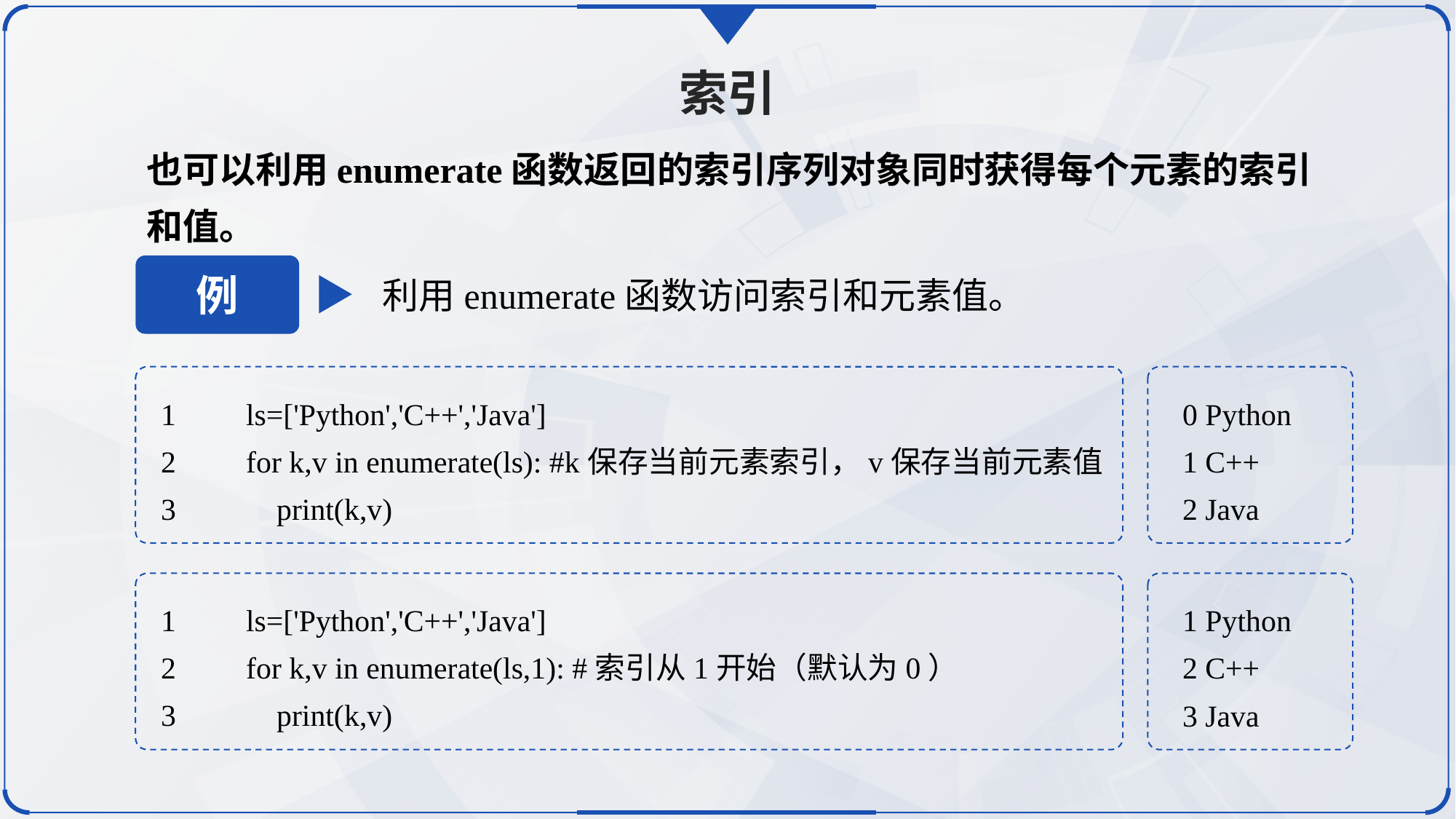

索引
也可以利用enumerate函数返回的索引序列对象同时获得每个元素的索引和值。

例
利用enumerate函数访问索引和元素值。

1	ls=['Python','C++','Java']
2	for k,v in enumerate(ls): #k保存当前元素索引，v保存当前元素值
3	    print(k,v)
0 Python
1 C++
2 Java

1	ls=['Python','C++','Java']
2	for k,v in enumerate(ls,1): #索引从1开始（默认为0）
3	    print(k,v)
1 Python
2 C++
3 Java